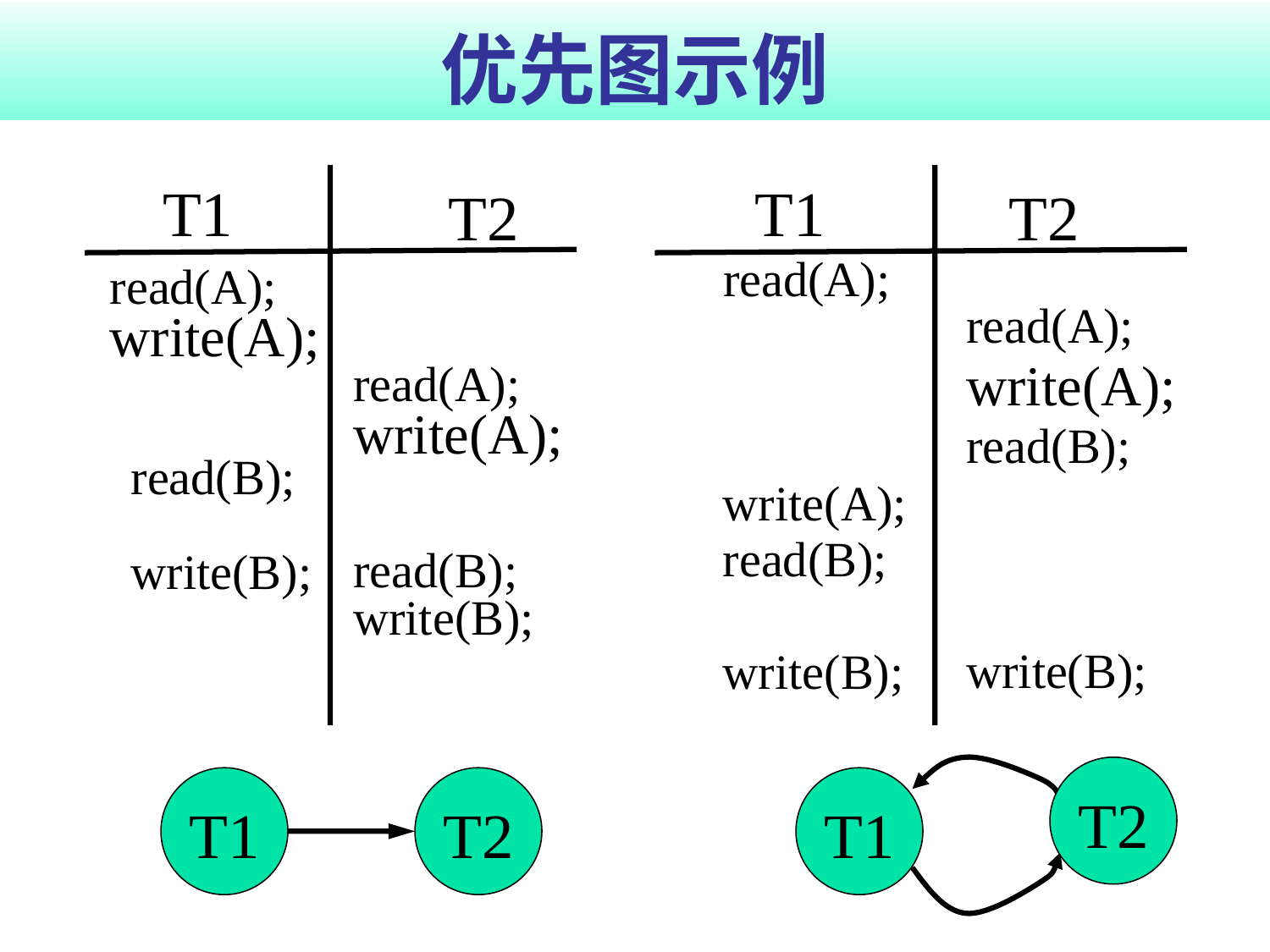

# 优先图示例

T1
T1
T2
T2

read(A);
read(A);
write(A);
read(A);
write(A);
read(B);
read(A);
write(A);
read(B);
write(B);
write(A);
read(B);
write(B);
read(B);
write(B);
write(B);

T2
T1
T2
T1